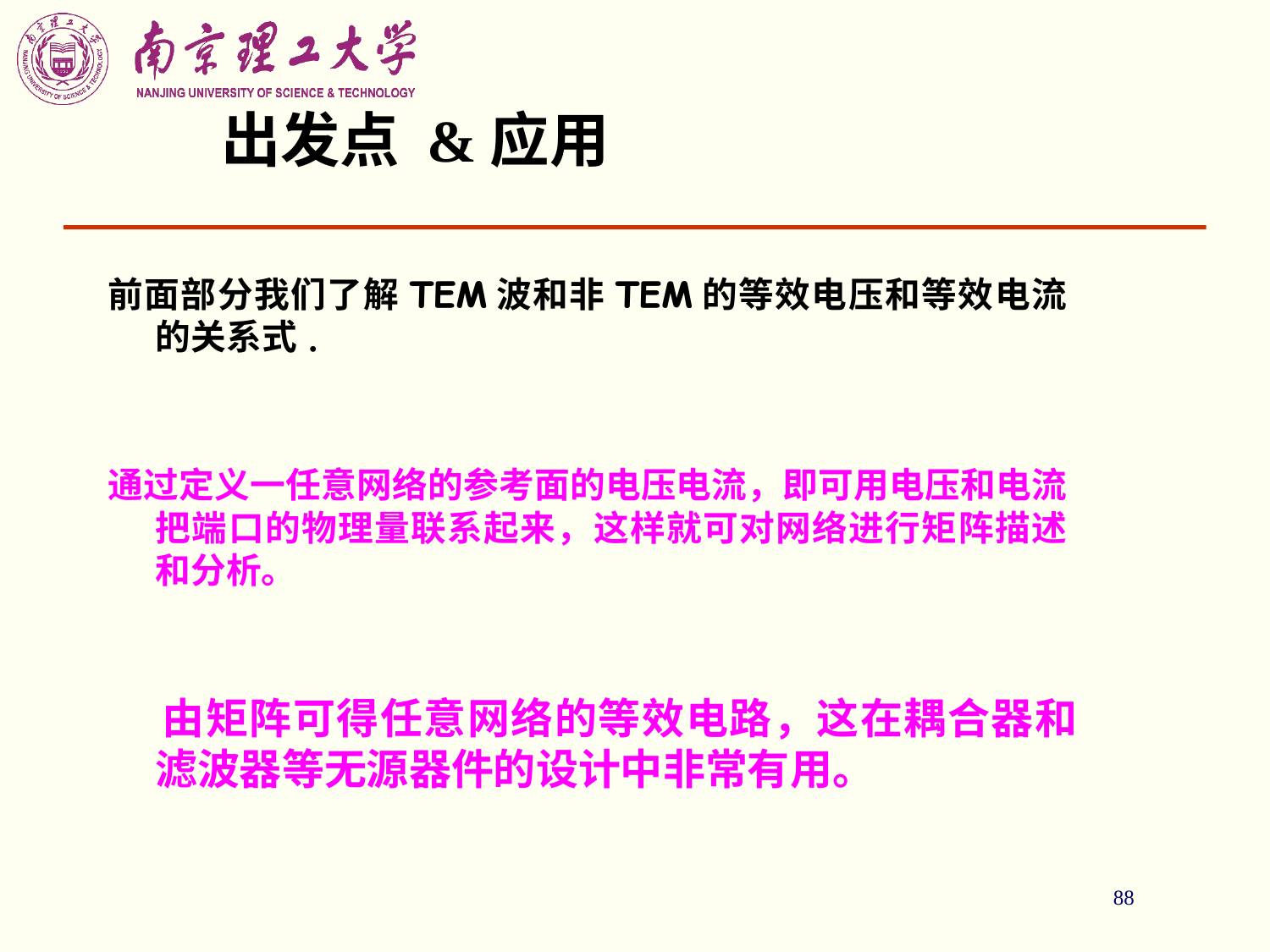

88
# 出发点 &应用
前面部分我们了解TEM波和非TEM的等效电压和等效电流的关系式.

通过定义一任意网络的参考面的电压电流，即可用电压和电流把端口的物理量联系起来，这样就可对网络进行矩阵描述和分析。

    由矩阵可得任意网络的等效电路，这在耦合器和滤波器等无源器件的设计中非常有用。